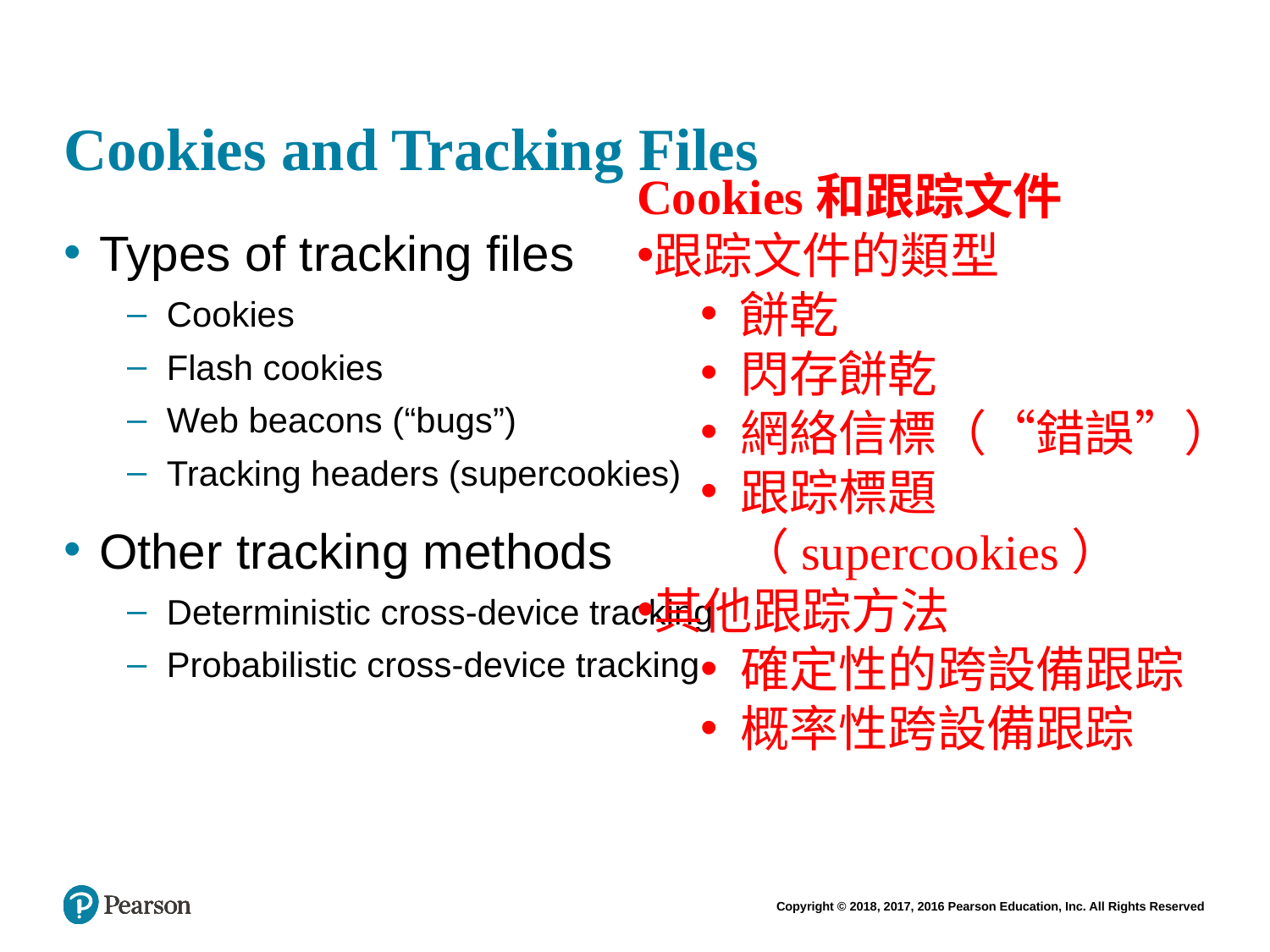

# Cookies and Tracking Files
Cookies和跟踪文件
跟踪文件的類型
餅乾
閃存餅乾
網絡信標（“錯誤”）
跟踪標題（supercookies）
其他跟踪方法
確定性的跨設備跟踪
概率性跨設備跟踪
Types of tracking files
Cookies
Flash cookies
Web beacons (“bugs”)
Tracking headers (supercookies)
Other tracking methods
Deterministic cross-device tracking
Probabilistic cross-device tracking